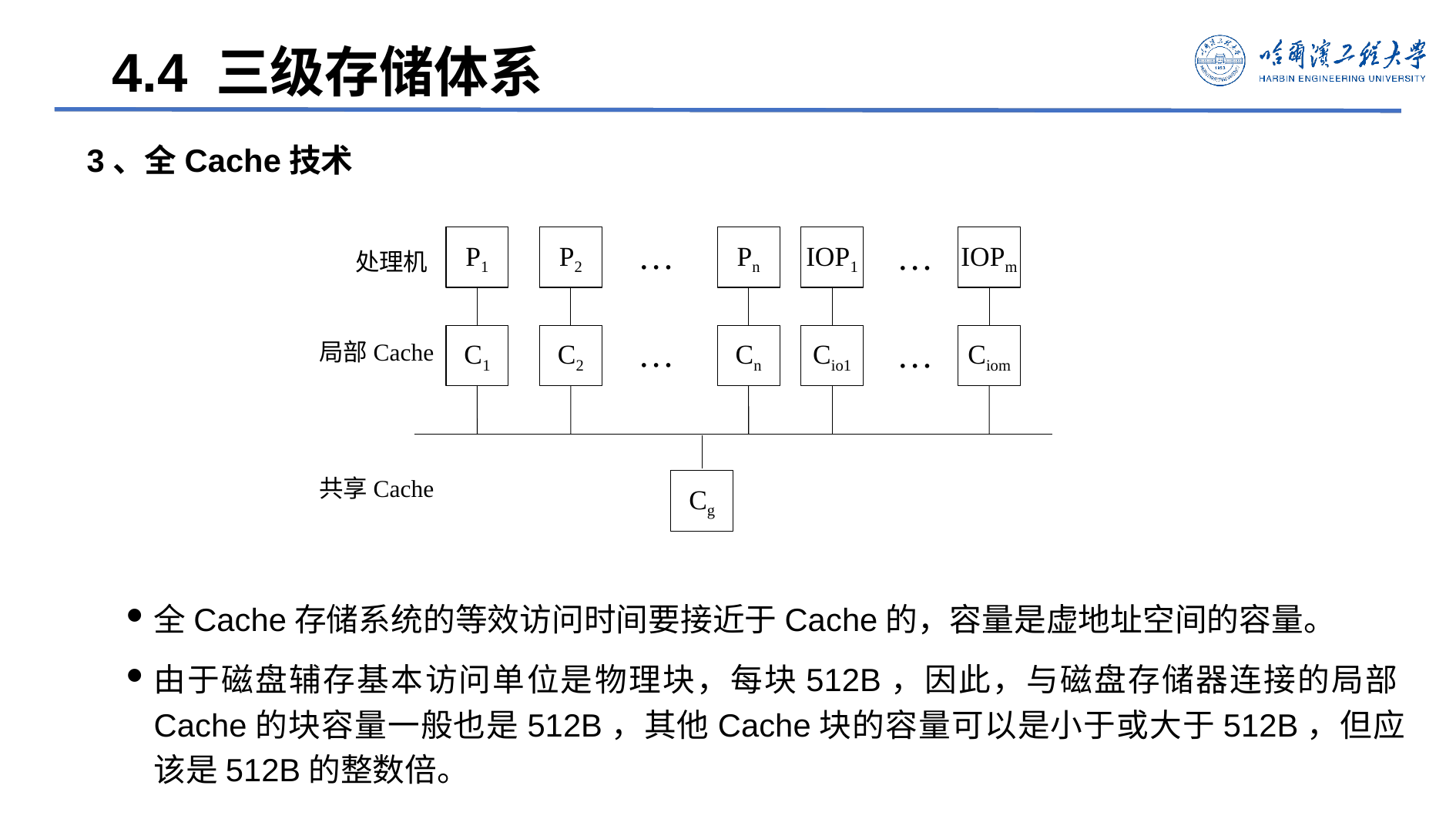

4.4 三级存储体系
3、全Cache技术
P1
P2
Pn
IOP1
IOPm
…
…
处理机
…
C1
C2
Cn
Cio1
Ciom
…
局部Cache
共享Cache
Cg
全Cache存储系统的等效访问时间要接近于Cache的，容量是虚地址空间的容量。
由于磁盘辅存基本访问单位是物理块，每块512B，因此，与磁盘存储器连接的局部Cache的块容量一般也是512B，其他Cache块的容量可以是小于或大于512B，但应该是512B的整数倍。